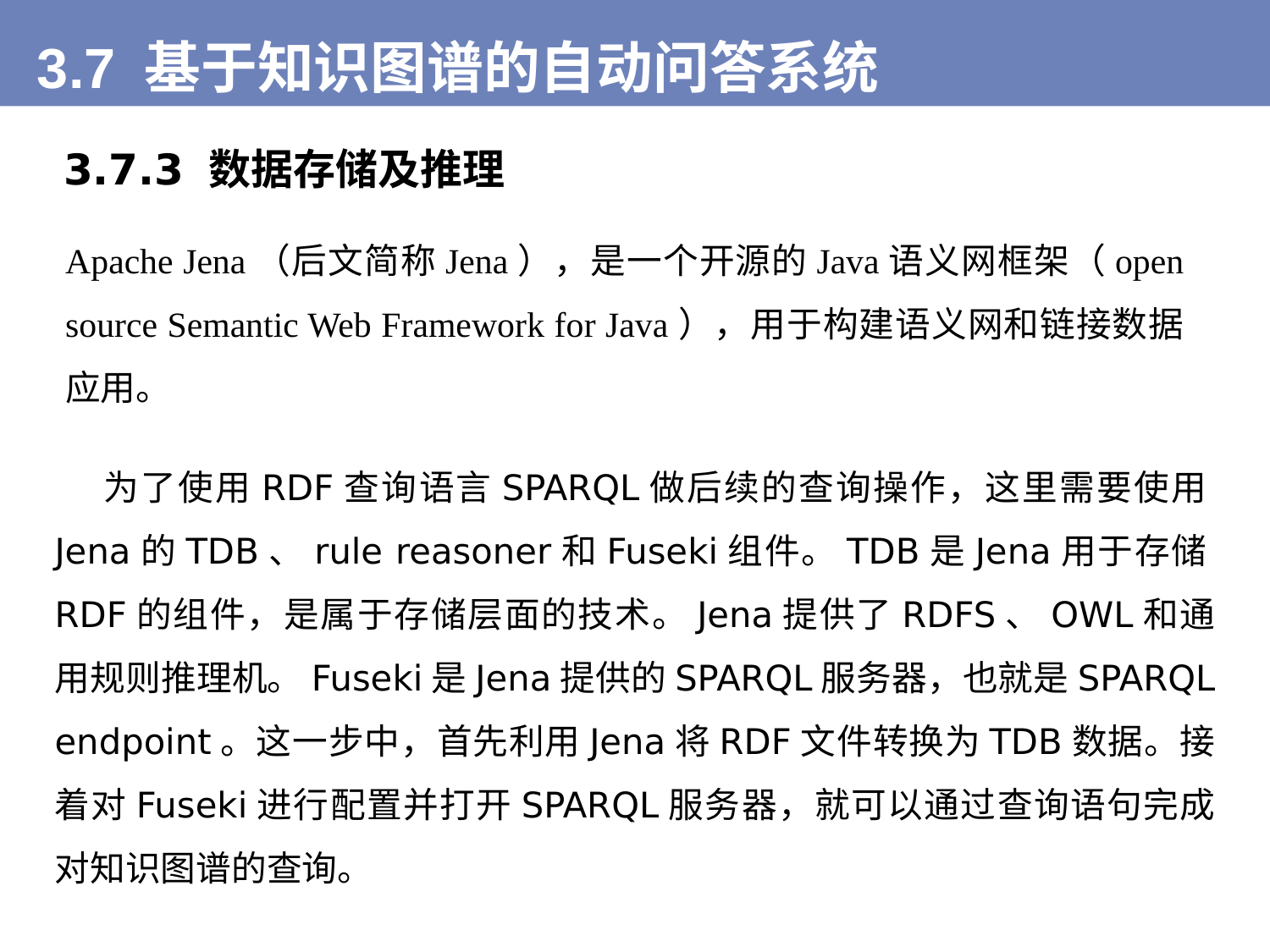

3.7 基于知识图谱的自动问答系统
3.7.3 数据存储及推理
Apache Jena（后文简称Jena），是一个开源的Java语义网框架（open source Semantic Web Framework for Java），用于构建语义网和链接数据应用。
    为了使用RDF查询语言SPARQL做后续的查询操作，这里需要使用Jena的TDB、rule reasoner和Fuseki组件。TDB是Jena用于存储RDF的组件，是属于存储层面的技术。Jena提供了RDFS、OWL和通用规则推理机。Fuseki是Jena提供的SPARQL服务器，也就是SPARQL endpoint。这一步中，首先利用Jena将RDF文件转换为TDB数据。接着对Fuseki进行配置并打开SPARQL服务器，就可以通过查询语句完成对知识图谱的查询。